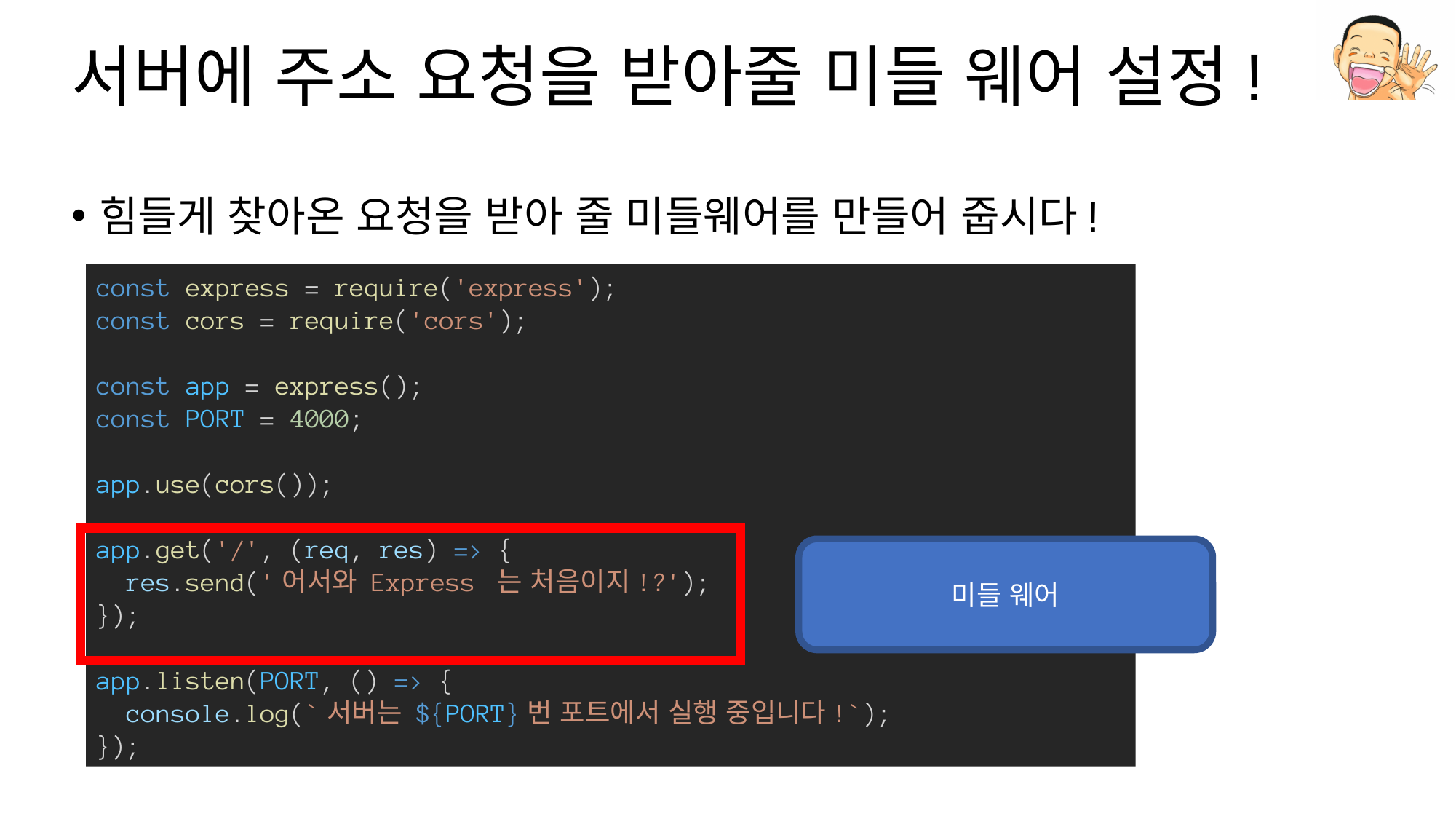

# 서버에 주소 요청을 받아줄 미들 웨어 설정!
힘들게 찾아온 요청을 받아 줄 미들웨어를 만들어 줍시다!

const express = require('express');
const cors = require('cors');
const app = express();
const PORT = 4000;
app.use(cors());
app.get('/', (req, res) => {
  res.send('어서와 Express 는 처음이지!?');
});
app.listen(PORT, () => {
  console.log(`서버는 ${PORT}번 포트에서 실행 중입니다!`);
});

미들 웨어